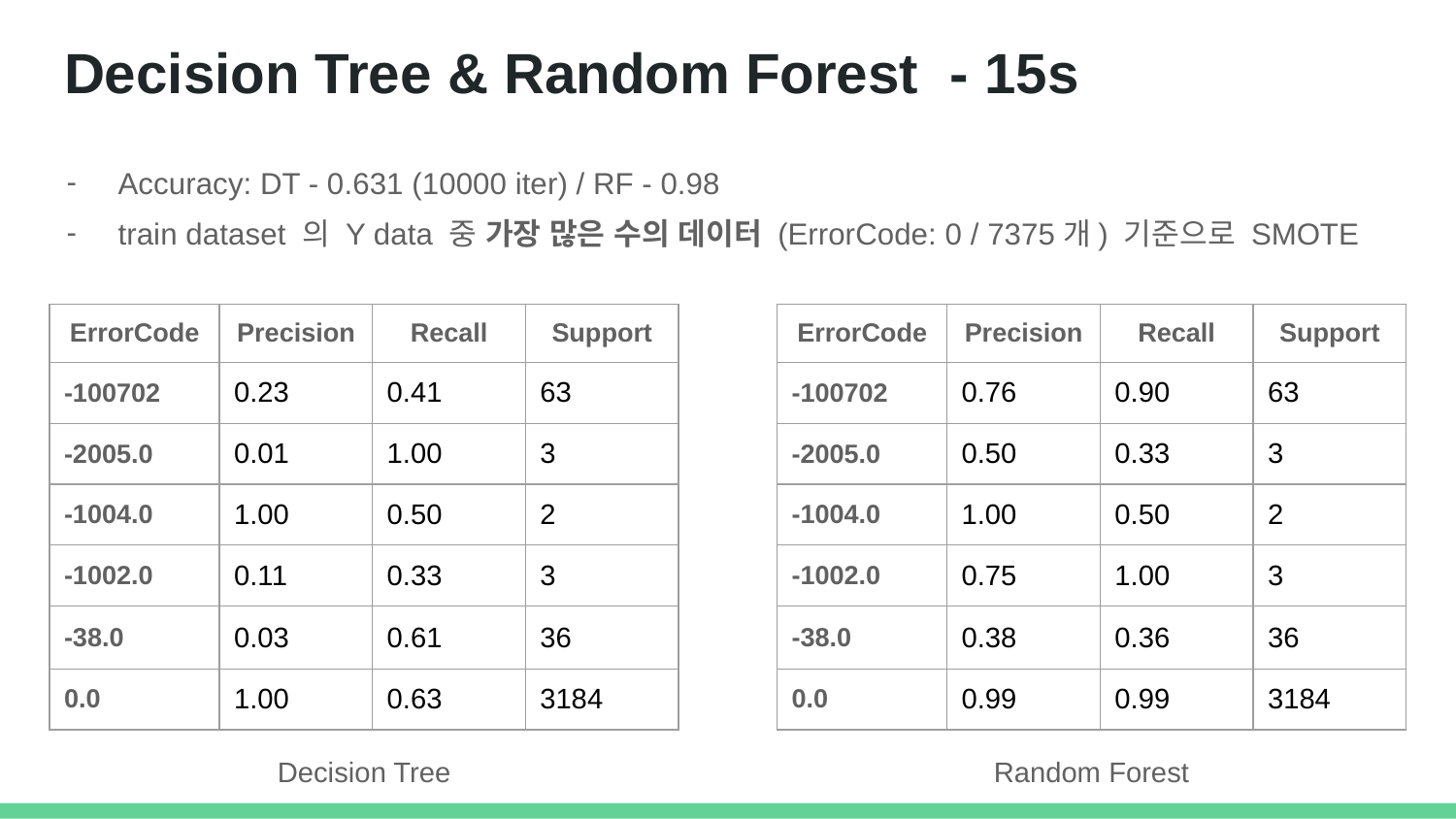

# Decision Tree & Random Forest  - 15s
Accuracy: DT - 0.631 (10000 iter) / RF - 0.98
train dataset 의 Y data 중 가장 많은 수의 데이터 (ErrorCode: 0 / 7375개) 기준으로 SMOTE
| ErrorCode | Precision | Recall | Support |
| --- | --- | --- | --- |
| -100702 | 0.23 | 0.41 | 63 |
| -2005.0 | 0.01 | 1.00 | 3 |
| -1004.0 | 1.00 | 0.50 | 2 |
| -1002.0 | 0.11 | 0.33 | 3 |
| -38.0 | 0.03 | 0.61 | 36 |
| 0.0 | 1.00 | 0.63 | 3184 |
| ErrorCode | Precision | Recall | Support |
| --- | --- | --- | --- |
| -100702 | 0.76 | 0.90 | 63 |
| -2005.0 | 0.50 | 0.33 | 3 |
| -1004.0 | 1.00 | 0.50 | 2 |
| -1002.0 | 0.75 | 1.00 | 3 |
| -38.0 | 0.38 | 0.36 | 36 |
| 0.0 | 0.99 | 0.99 | 3184 |
Decision Tree
Random Forest